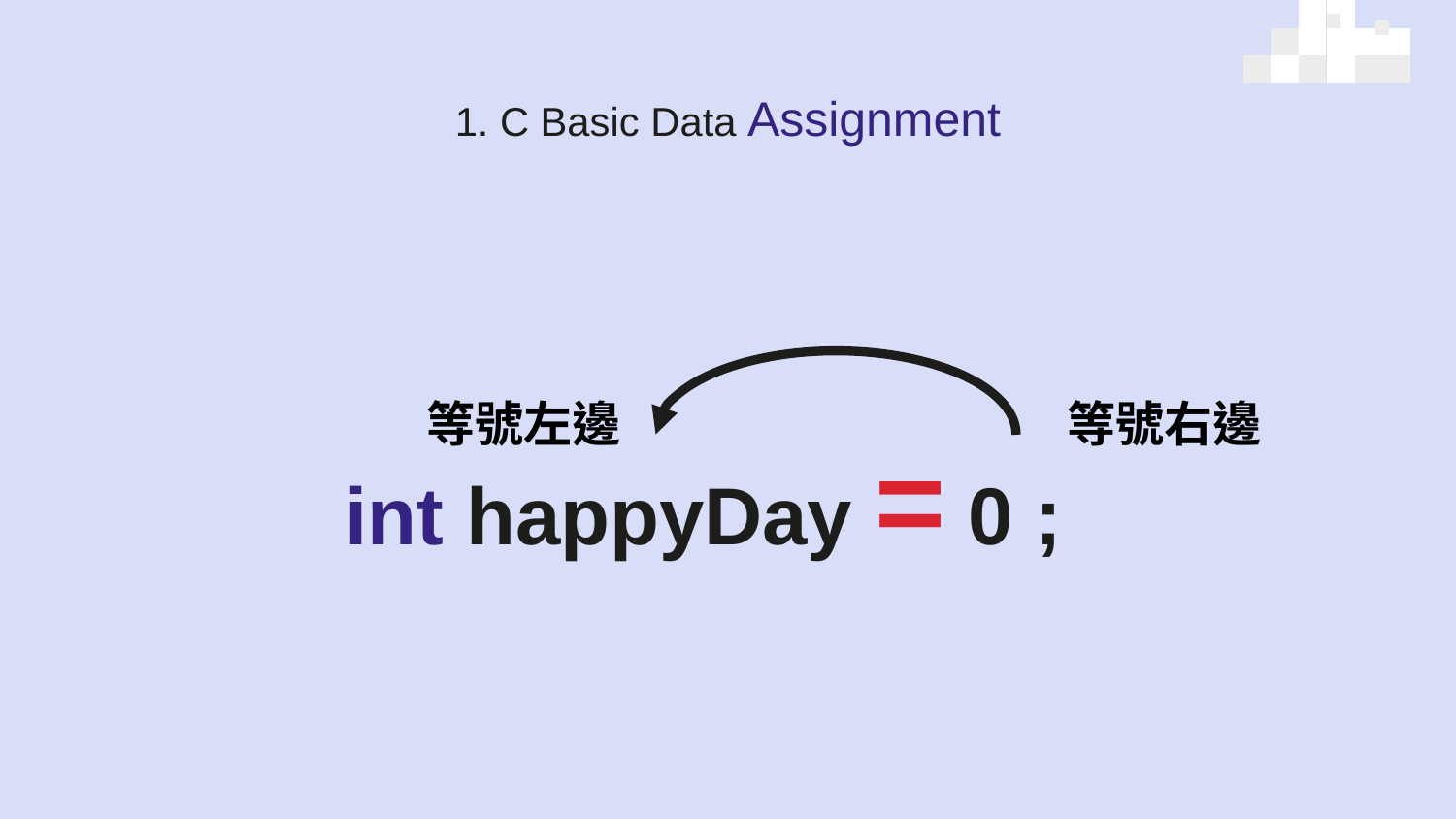

# 1. C Basic Data Assignment

等號左邊
等號右邊
int happyDay = 0 ;